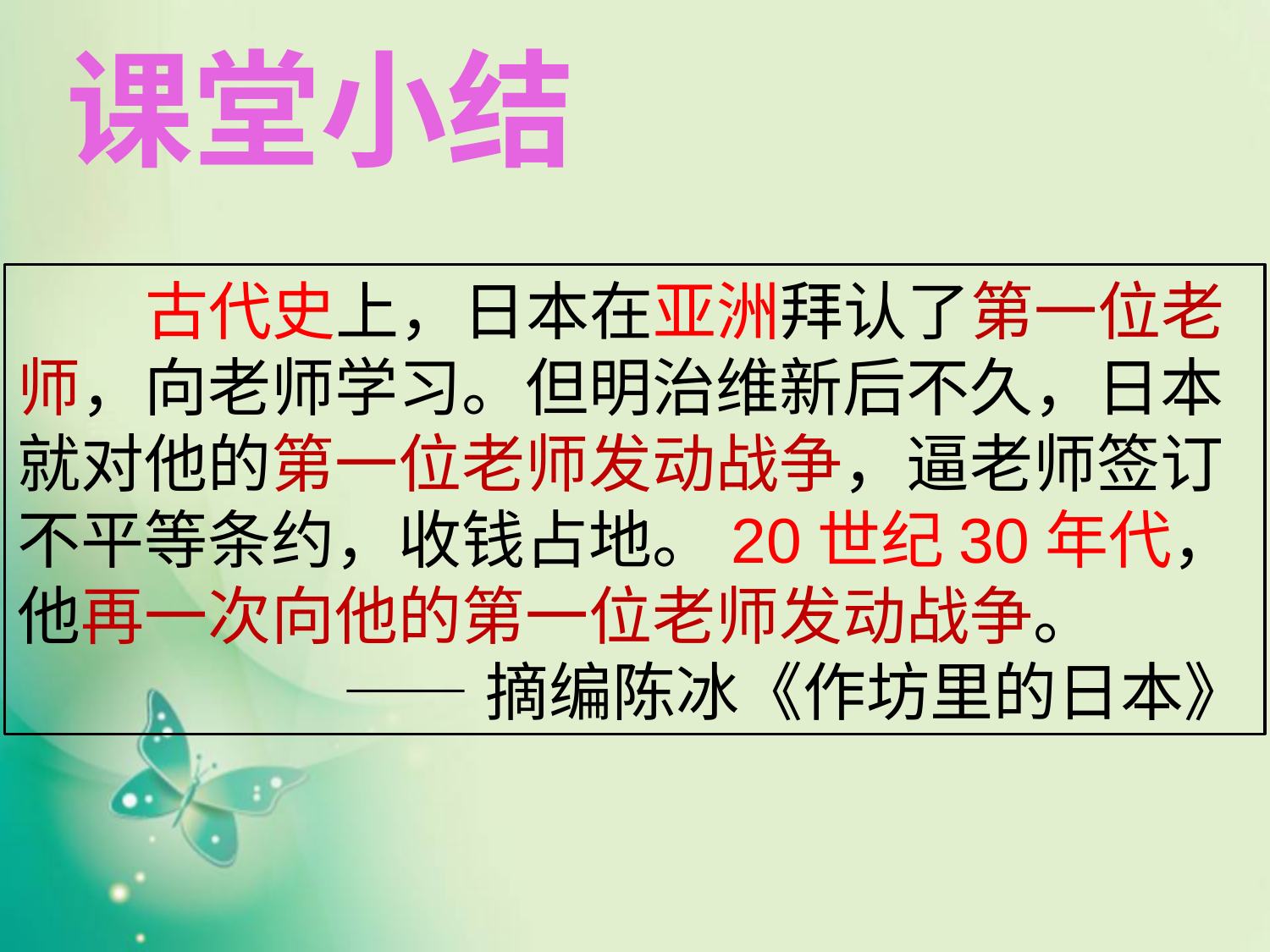

课堂小结
         古代史上，日本在亚洲拜认了第一位老师，向老师学习。但明治维新后不久，日本就对他的第一位老师发动战争，逼老师签订不平等条约，收钱占地。20世纪30年代，他再一次向他的第一位老师发动战争。
                       ——摘编陈冰《作坊里的日本》